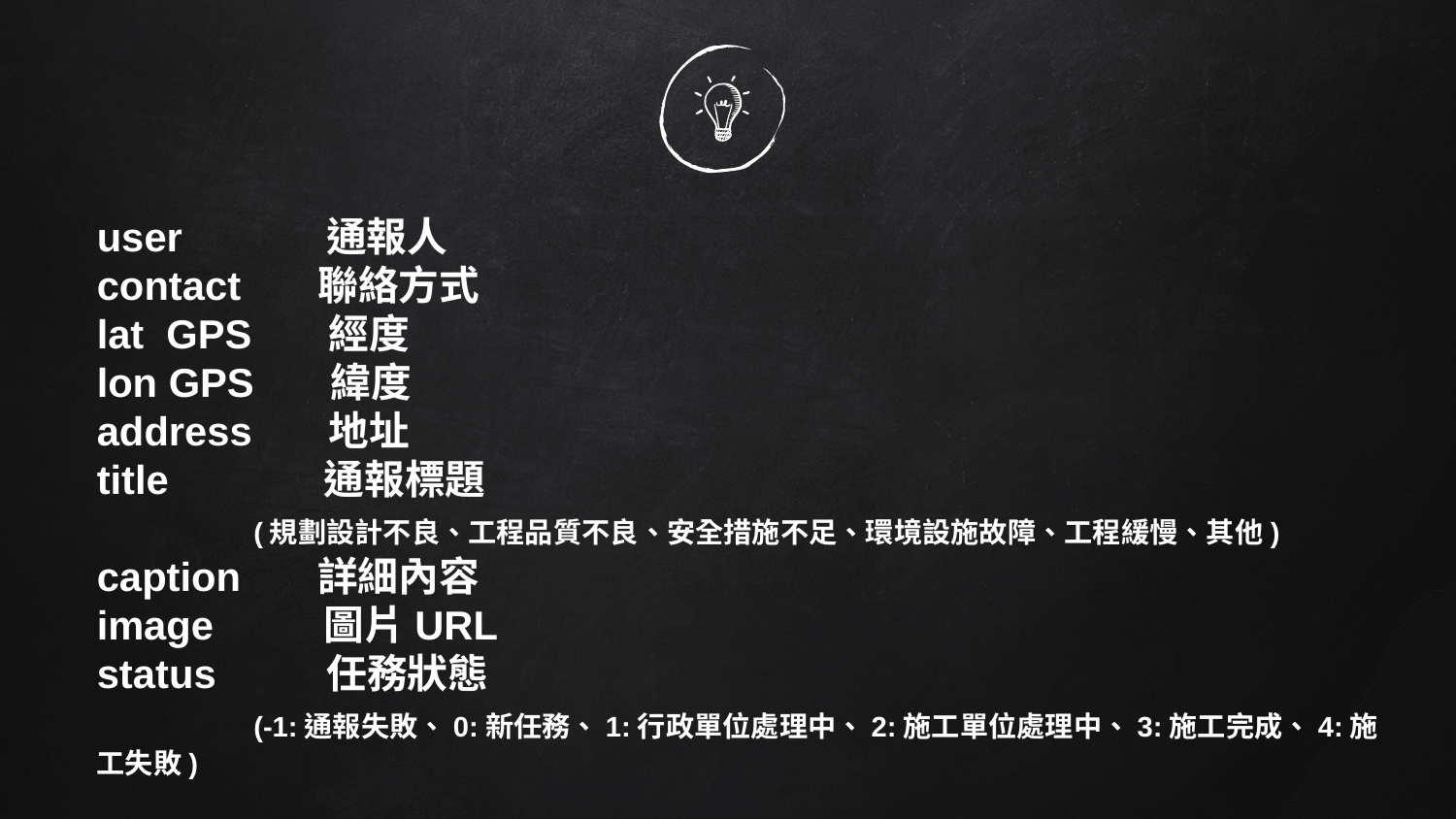

user            通報人
contact      聯絡方式
lat  GPS      經度
lon GPS      緯度
address      地址
title             通報標題
	 (規劃設計不良、工程品質不良、安全措施不足、環境設施故障、工程緩慢、其他)
caption      詳細內容
image         圖片URL
status         任務狀態
	 (-1:通報失敗、0:新任務、1:行政單位處理中、2:施工單位處理中、3:施工完成、4:施工失敗)